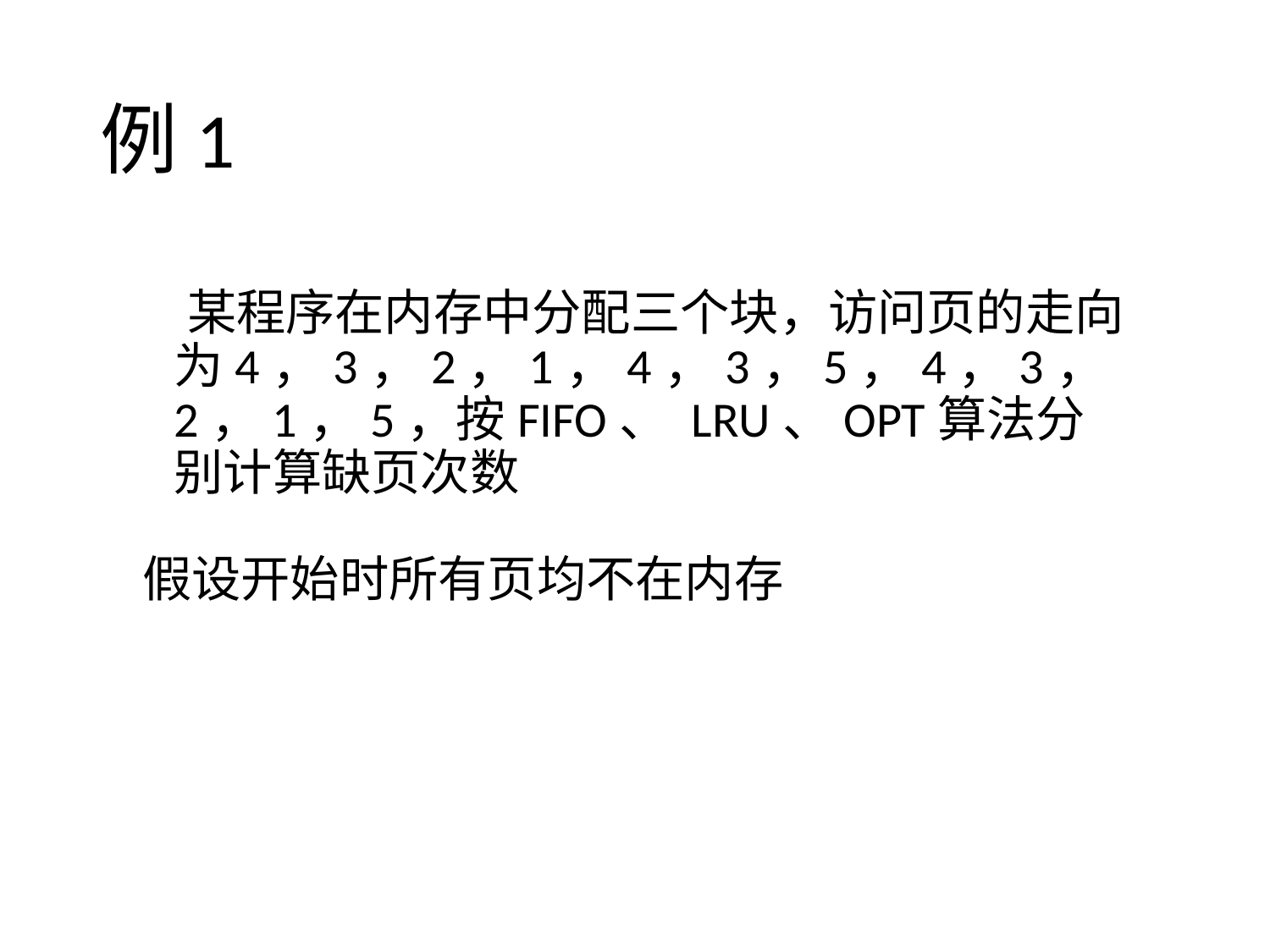

# 例1
   某程序在内存中分配三个块，访问页的走向为4，3，2，1，4，3，5，4，3，2，1，5，按FIFO、 LRU、OPT算法分别计算缺页次数

假设开始时所有页均不在内存